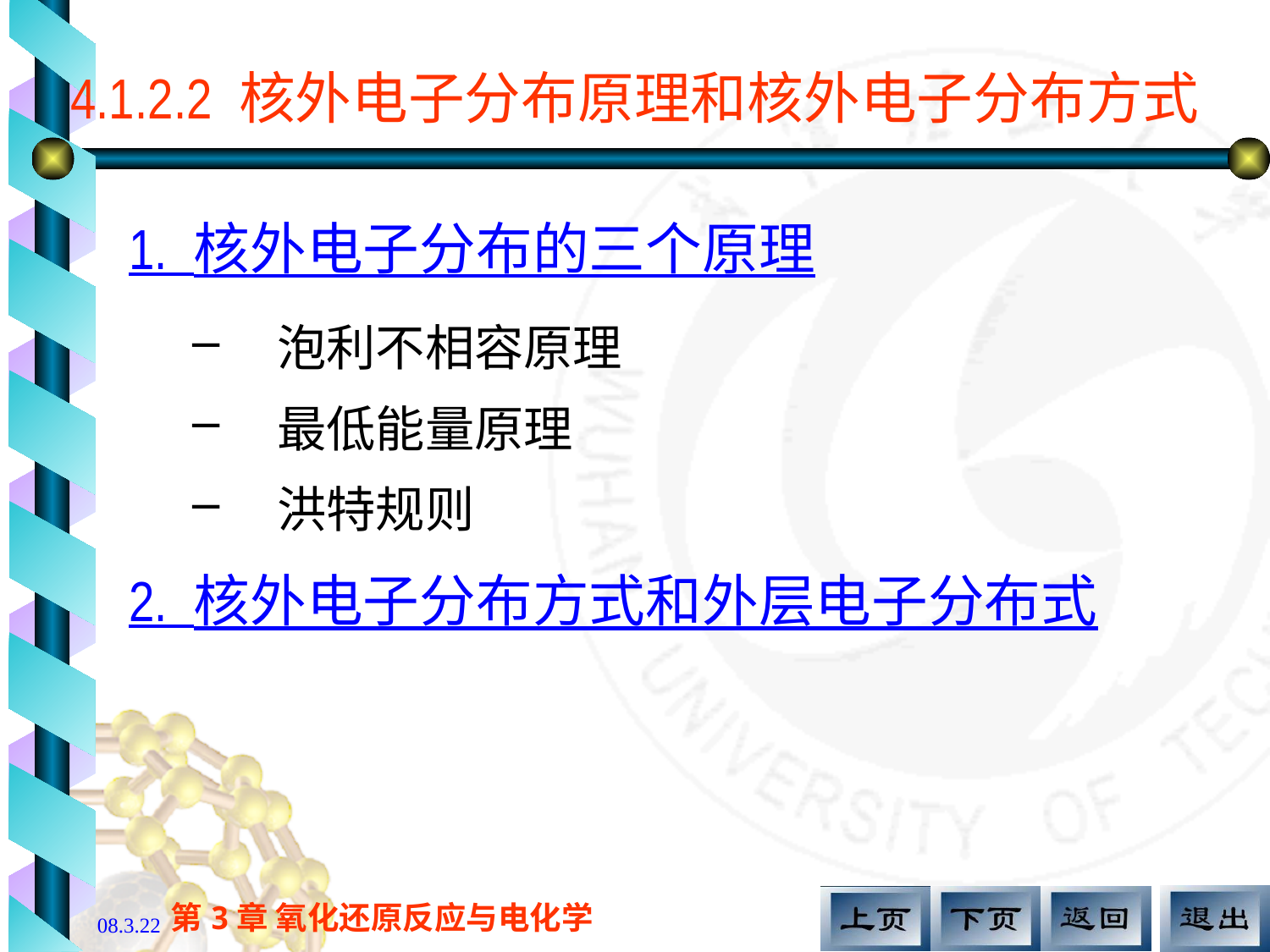

# 4.1.2.2 核外电子分布原理和核外电子分布方式
1.  核外电子分布的三个原理
泡利不相容原理
最低能量原理
洪特规则
2.  核外电子分布方式和外层电子分布式